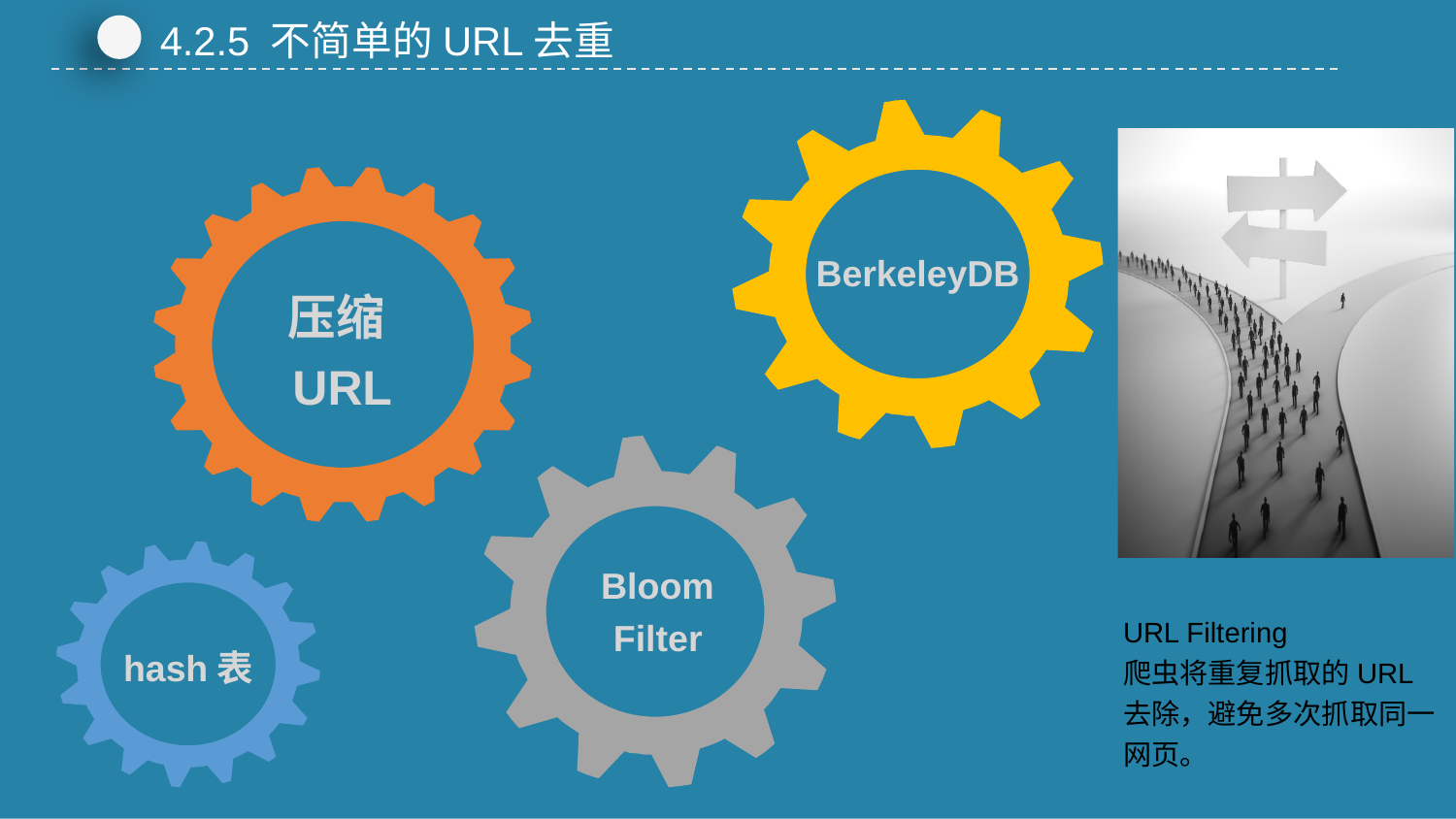

4.2.5 不简单的URL去重

BerkeleyDB
压缩URL

Bloom Filter
URL Filtering
爬虫将重复抓取的URL去除，避免多次抓取同一网页。
hash表